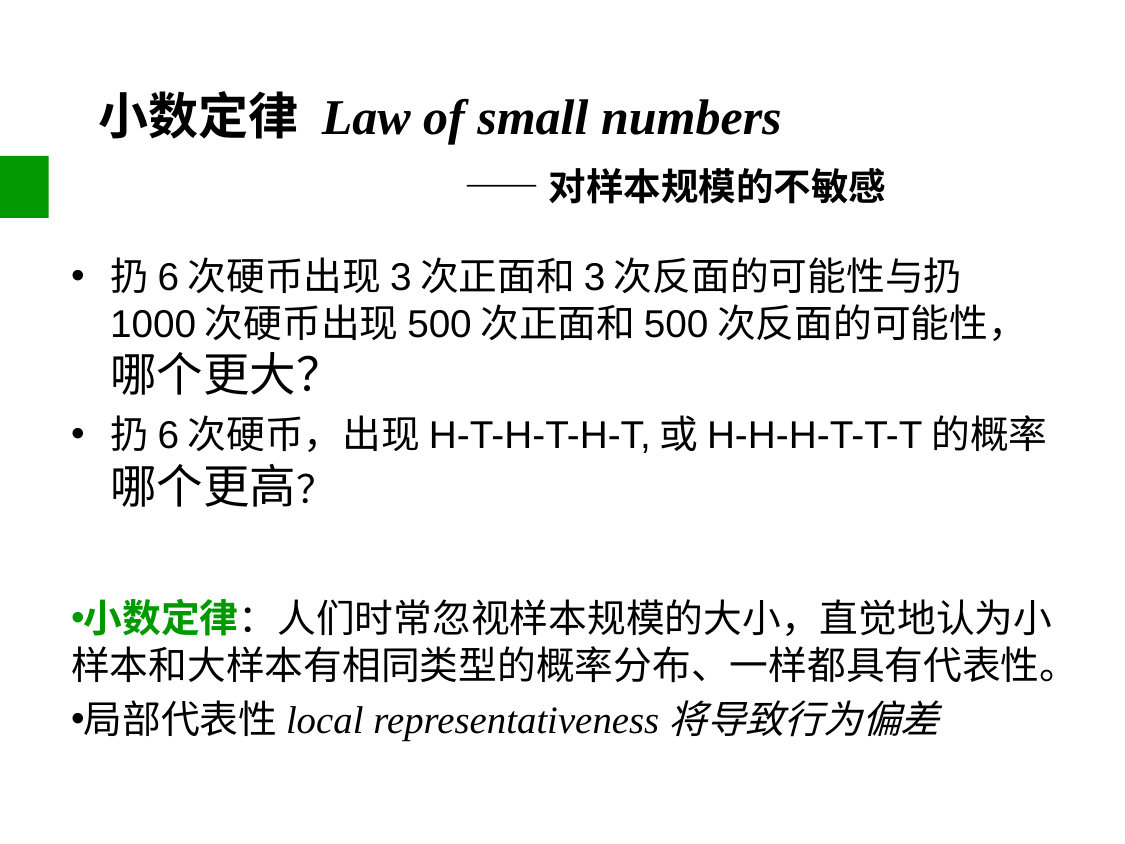

# 小数定律 Law of small numbers

——对样本规模的不敏感

扔6次硬币出现3次正面和3次反面的可能性与扔1000次硬币出现500次正面和500次反面的可能性，哪个更大？
扔6次硬币，出现H-T-H-T-H-T,或H-H-H-T-T-T的概率哪个更高？

小数定律：人们时常忽视样本规模的大小，直觉地认为小样本和大样本有相同类型的概率分布、一样都具有代表性。
局部代表性local representativeness将导致行为偏差

27